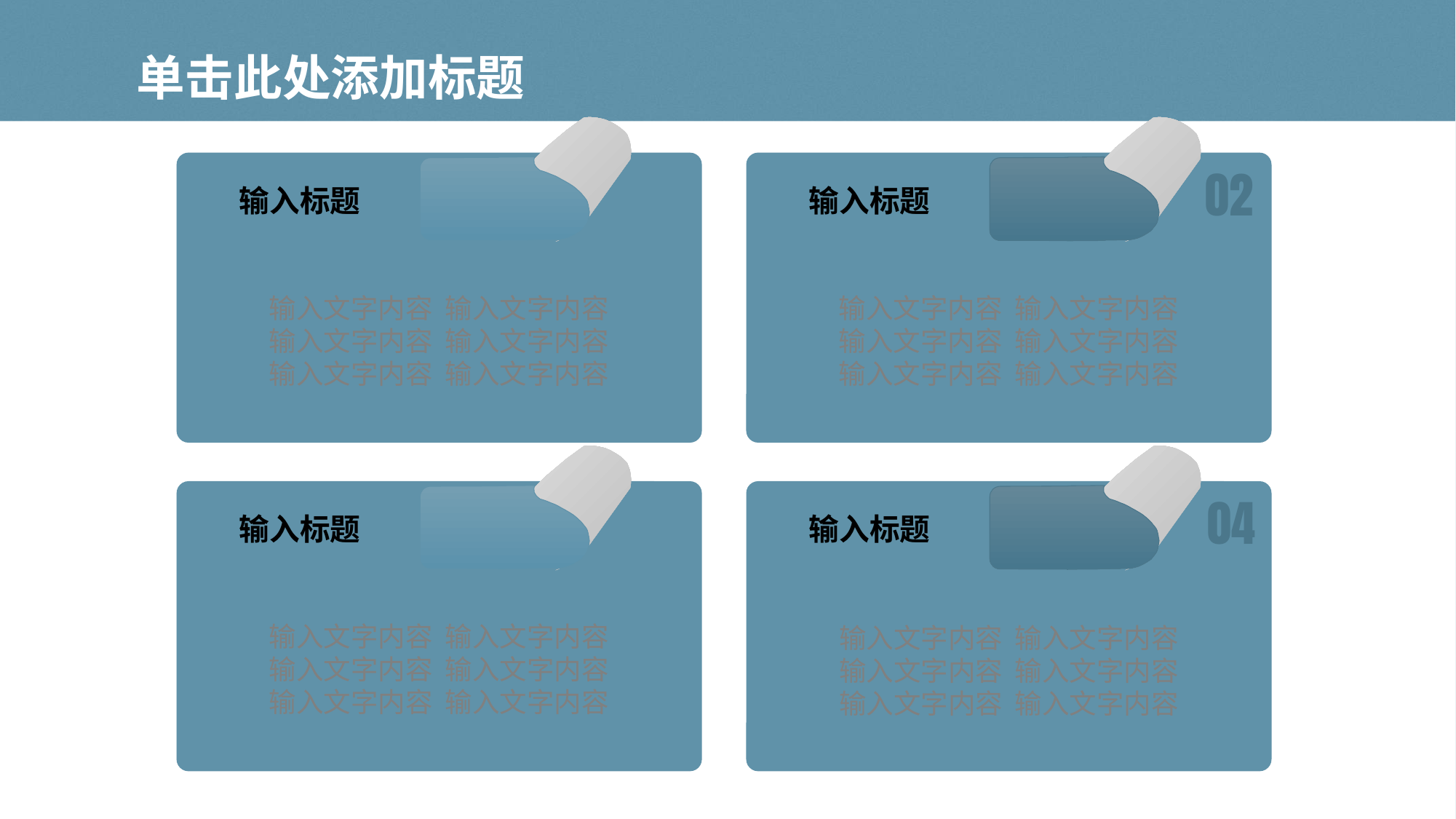

# 单击此处添加标题

01

输入标题
输入文字内容  输入文字内容
输入文字内容  输入文字内容
输入文字内容  输入文字内容

02

输入标题
输入文字内容  输入文字内容
输入文字内容  输入文字内容
输入文字内容  输入文字内容

03

输入标题
输入文字内容  输入文字内容
输入文字内容  输入文字内容
输入文字内容  输入文字内容

04

输入标题
输入文字内容  输入文字内容
输入文字内容  输入文字内容
输入文字内容  输入文字内容